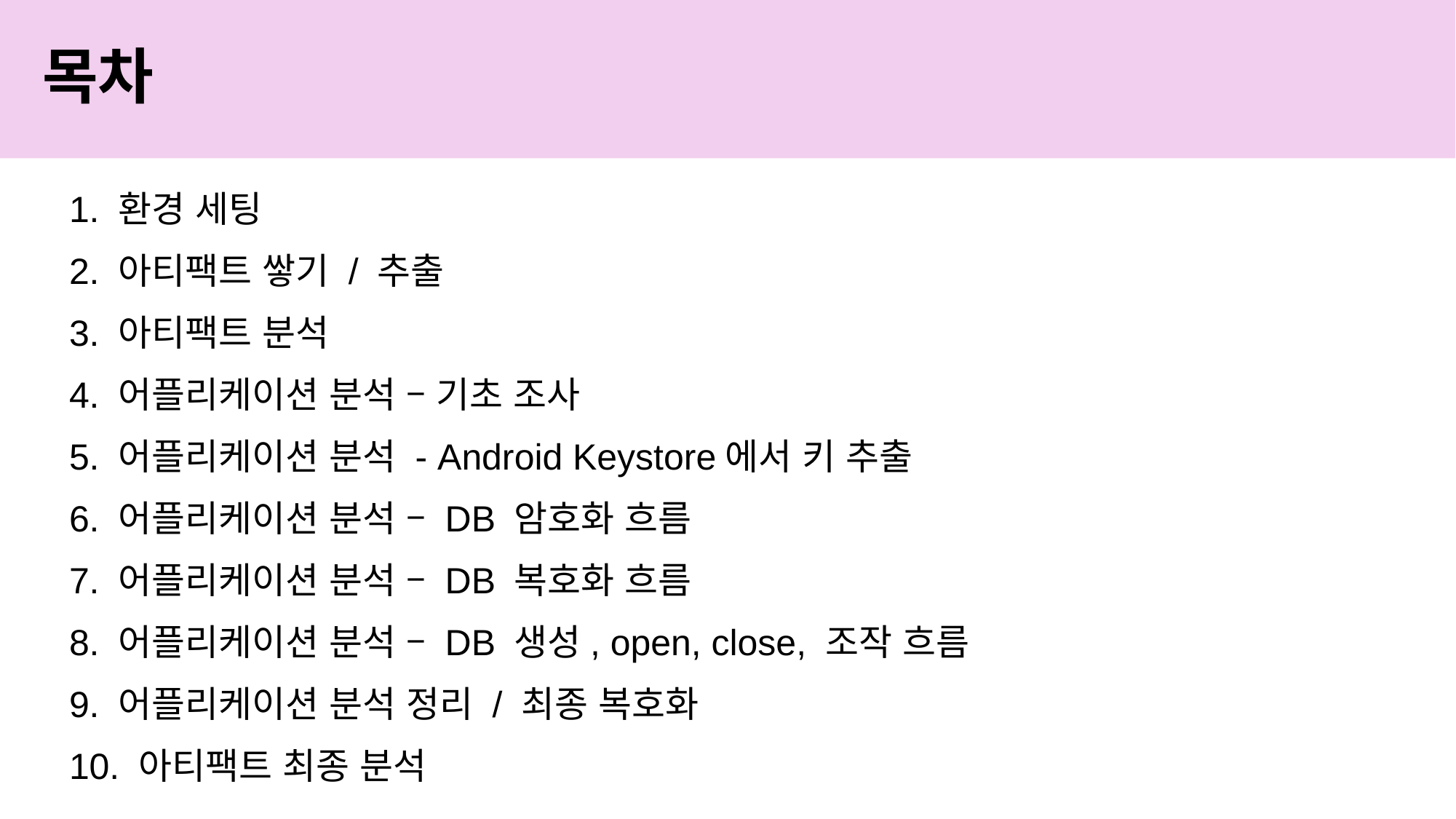

# 목차

1. 환경 세팅
2. 아티팩트 쌓기 / 추출
3. 아티팩트 분석
4. 어플리케이션 분석 – 기초 조사
5. 어플리케이션 분석 - Android Keystore에서 키 추출
6. 어플리케이션 분석 – DB 암호화 흐름
7. 어플리케이션 분석 – DB 복호화 흐름
8. 어플리케이션 분석 – DB 생성, open, close, 조작 흐름
9. 어플리케이션 분석 정리 / 최종 복호화
10. 아티팩트 최종 분석